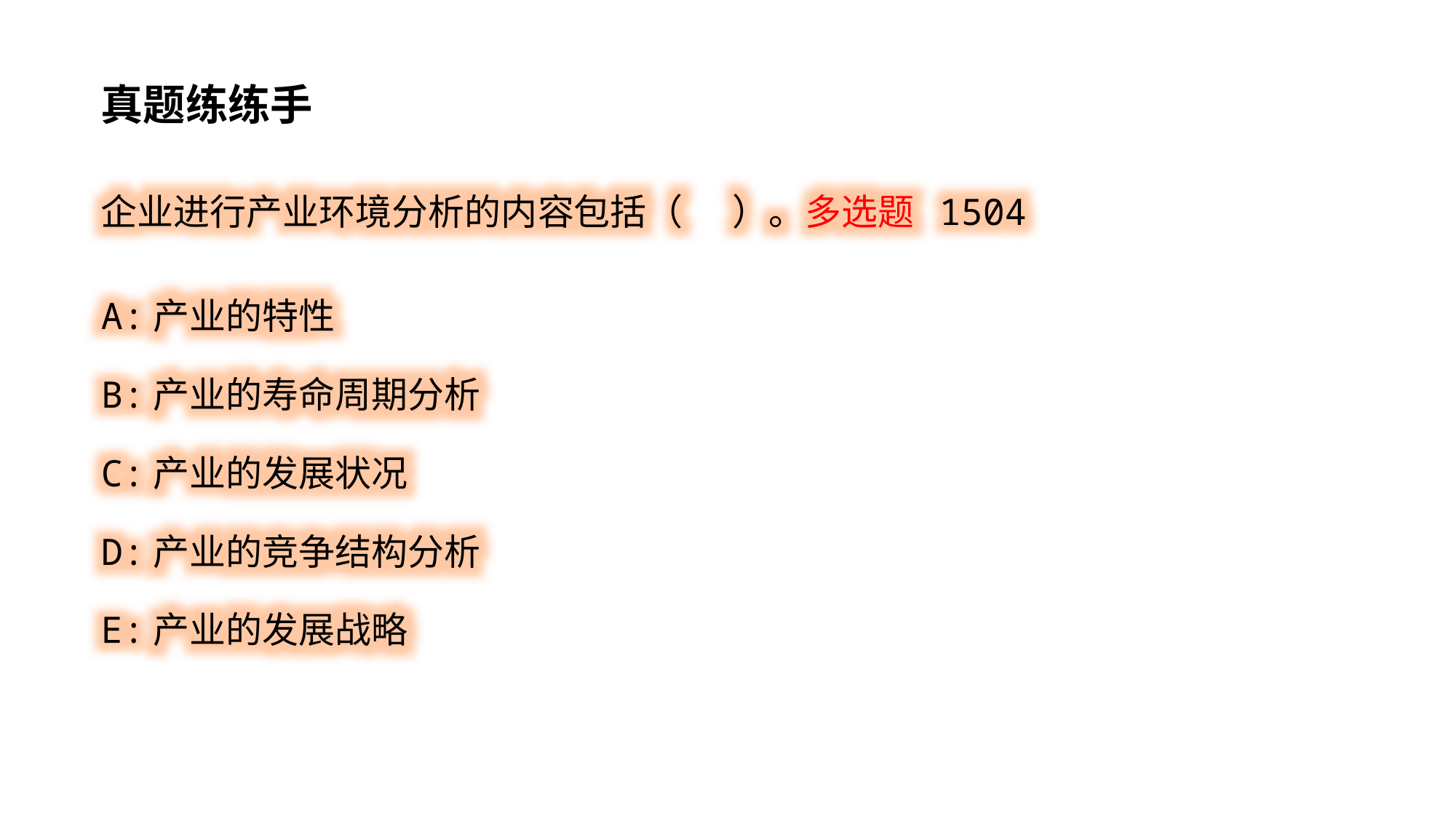

真题练练手
企业进行产业环境分析的内容包括（      ）。多选题  1504

A:产业的特性

B:产业的寿命周期分析

C:产业的发展状况

D:产业的竞争结构分析

E:产业的发展战略